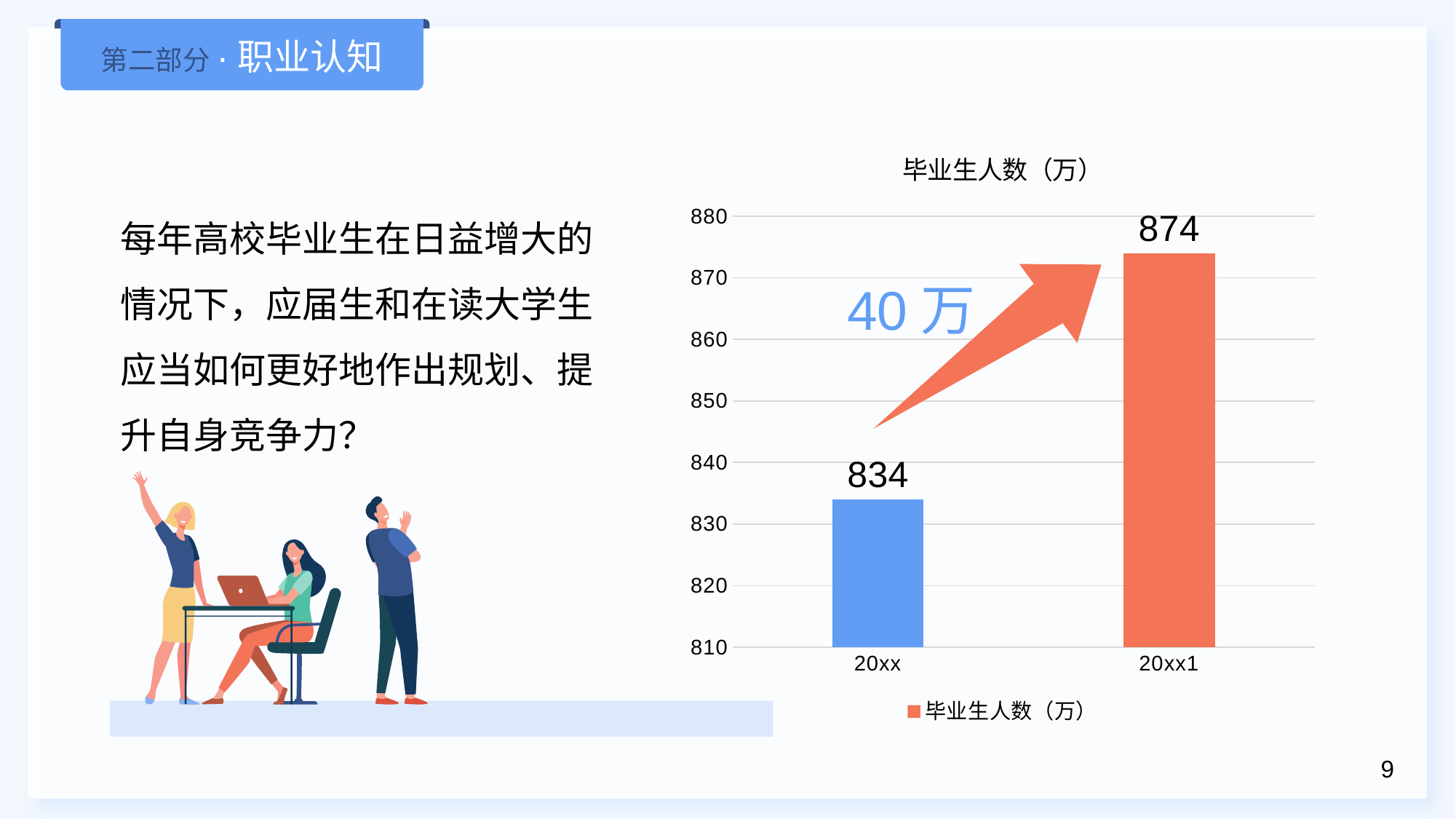

第二部分·职业认知

### Chart:

| Category | 毕业生人数（万） |
|---|---|
| 20xx | 834.0 |
| 20xx1 | 874.0 |
每年高校毕业生在日益增大的情况下，应届生和在读大学生应当如何更好地作出规划、提升自身竞争力？
40万

9